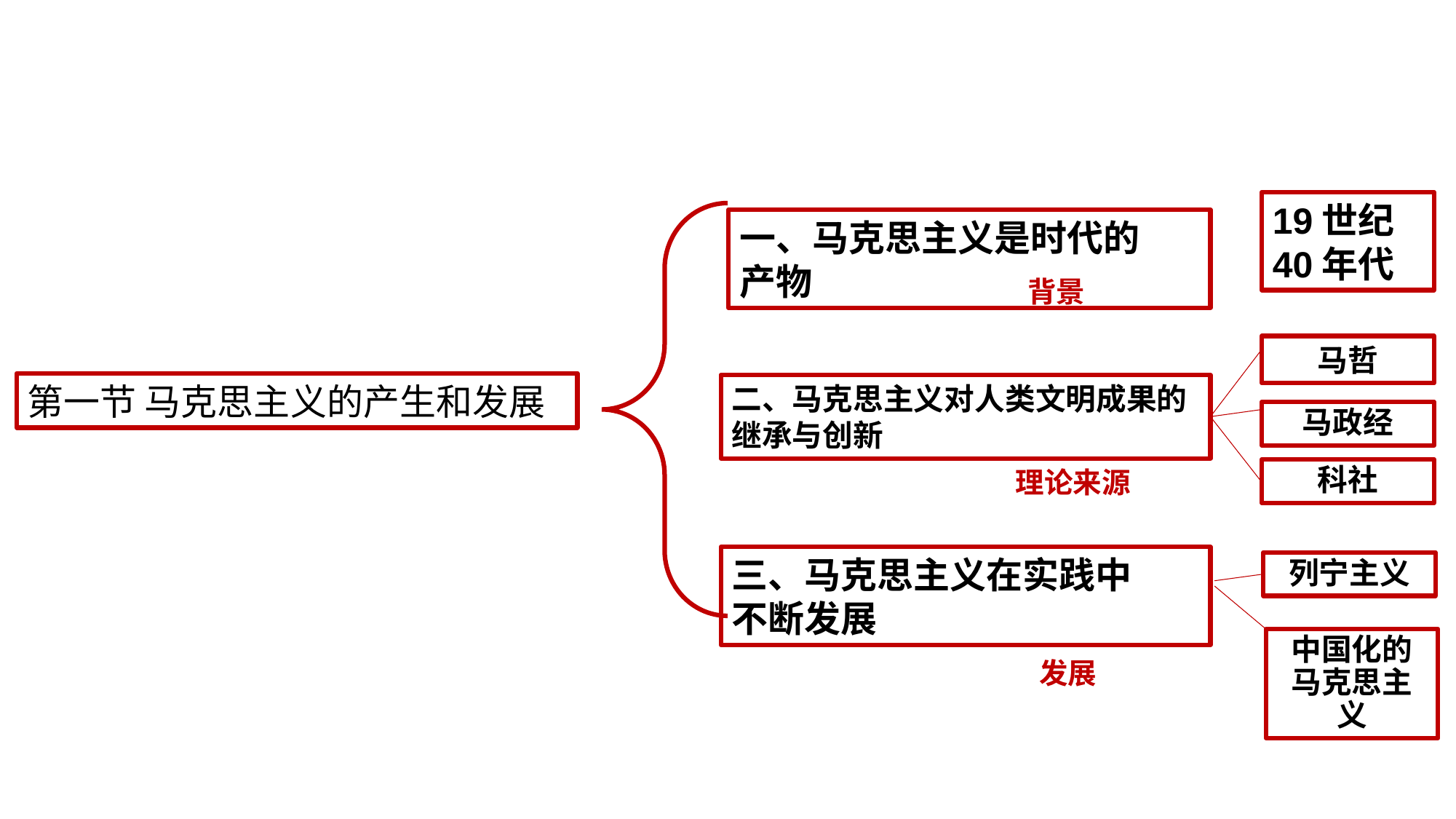

19世纪40年代

一、马克思主义是时代的
产物
背景
马哲
第一节 马克思主义的产生和发展
二、马克思主义对人类文明成果的
继承与创新
马政经
理论来源
科社
三、马克思主义在实践中
不断发展
列宁主义
中国化的马克思主义
发展